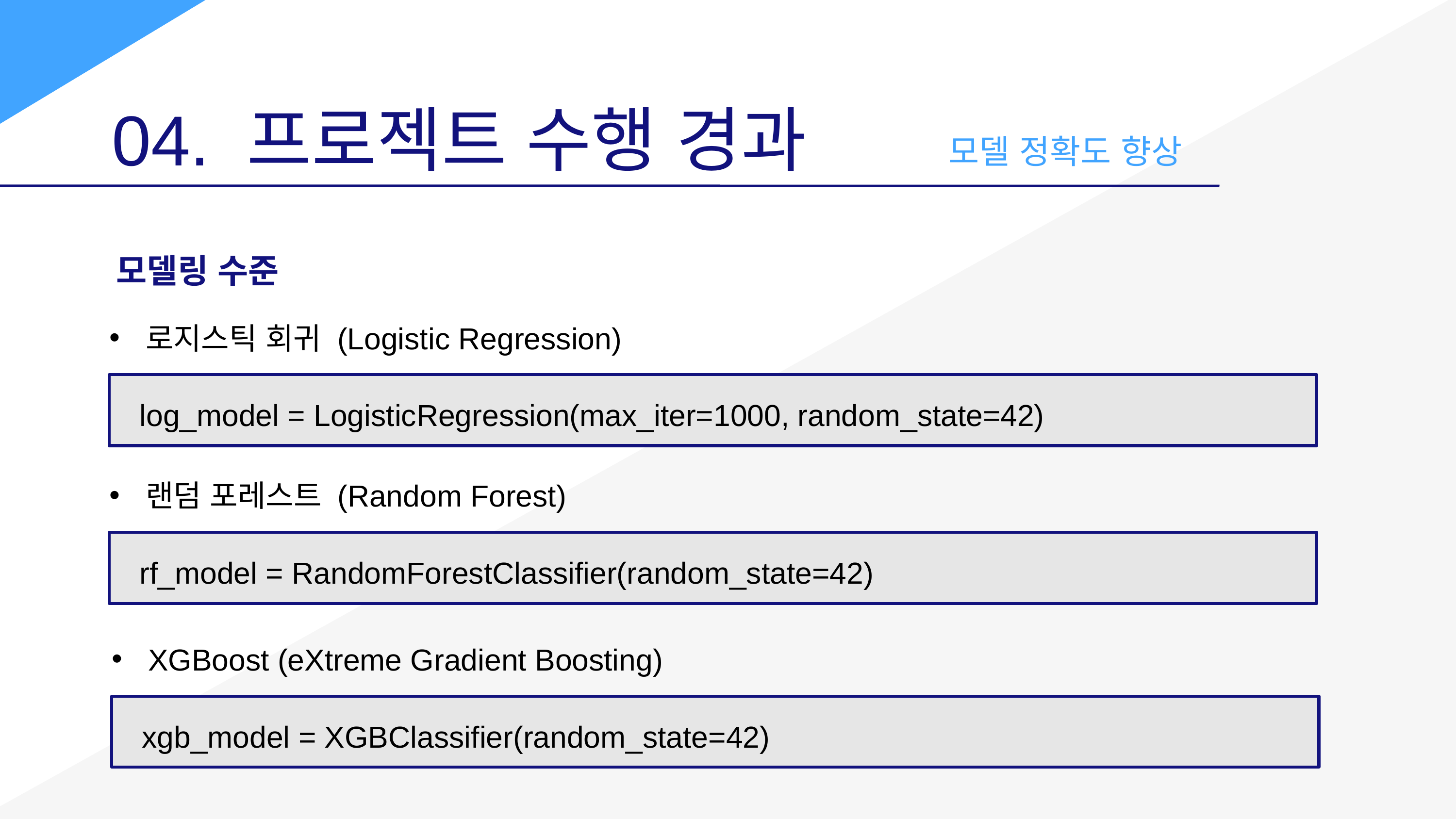

04. 프로젝트 수행 경과
모델 정확도 향상

모델링 수준
로지스틱 회귀 (Logistic Regression)

log_model = LogisticRegression(max_iter=1000, random_state=42)
랜덤 포레스트 (Random Forest)

rf_model = RandomForestClassifier(random_state=42)
XGBoost (eXtreme Gradient Boosting)

xgb_model = XGBClassifier(random_state=42)